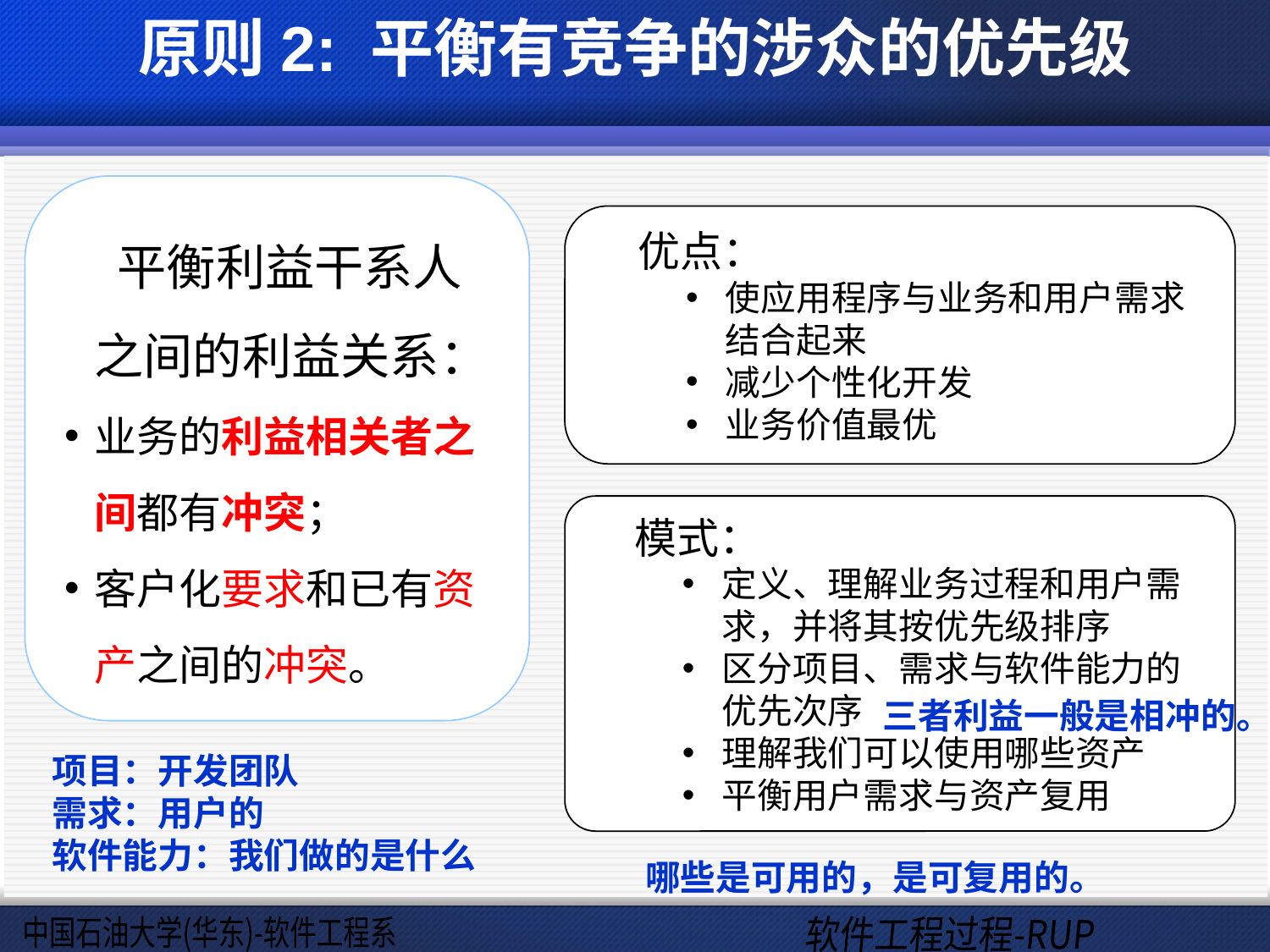

# 原则2: 平衡有竞争的涉众的优先级
 平衡利益干系人之间的利益关系：
业务的利益相关者之间都有冲突；
客户化要求和已有资产之间的冲突。
优点：
使应用程序与业务和用户需求结合起来
减少个性化开发
业务价值最优
模式：
定义、理解业务过程和用户需求，并将其按优先级排序
区分项目、需求与软件能力的优先次序
理解我们可以使用哪些资产
平衡用户需求与资产复用
三者利益一般是相冲的。
项目：开发团队
需求：用户的
软件能力：我们做的是什么
哪些是可用的，是可复用的。